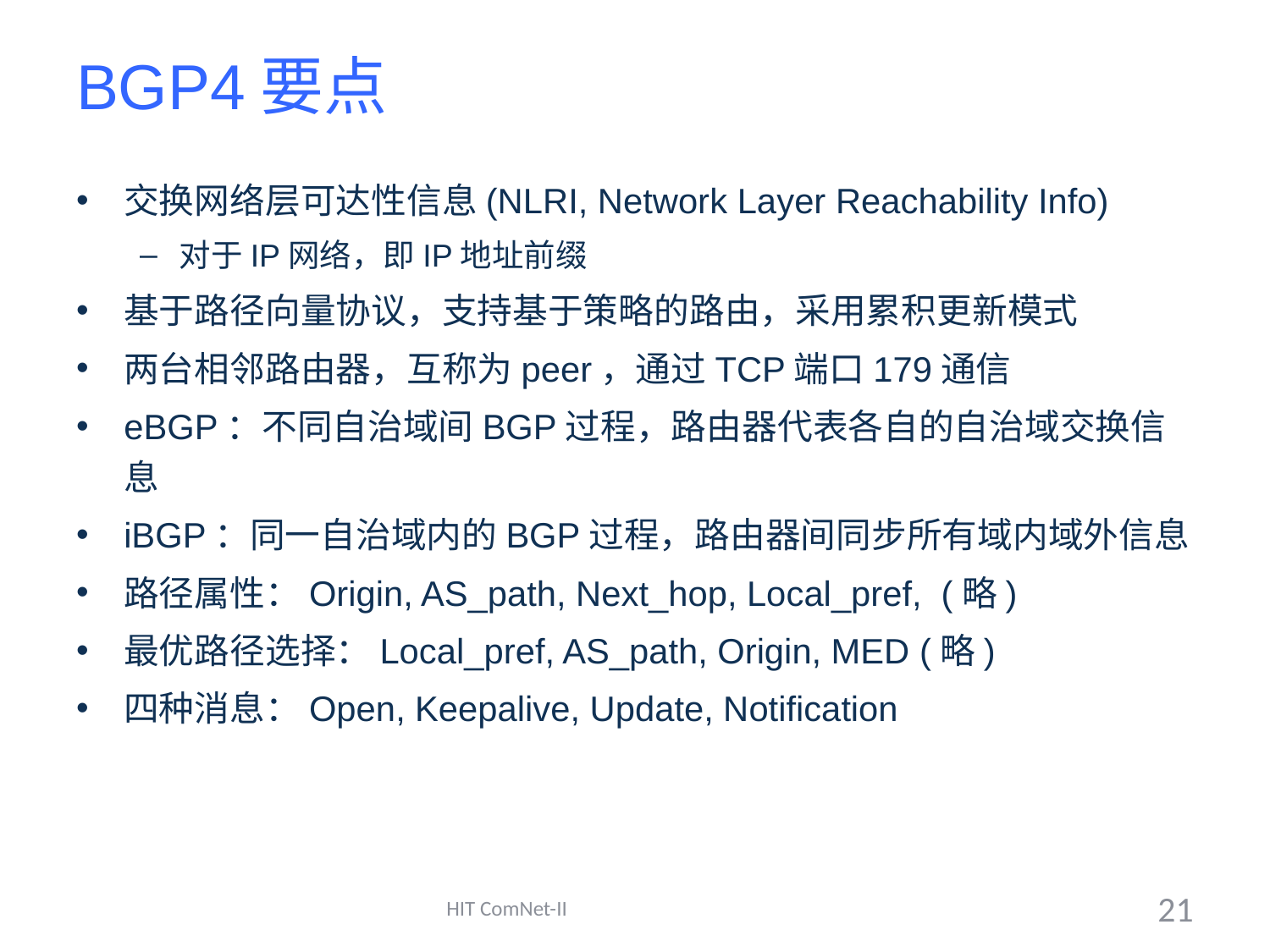

# BGP4要点
交换网络层可达性信息(NLRI, Network Layer Reachability Info)
对于IP网络，即IP地址前缀
基于路径向量协议，支持基于策略的路由，采用累积更新模式
两台相邻路由器，互称为peer，通过TCP端口179通信
eBGP：不同自治域间BGP过程，路由器代表各自的自治域交换信息
iBGP：同一自治域内的BGP过程，路由器间同步所有域内域外信息
路径属性：Origin, AS_path, Next_hop, Local_pref,  (略)
最优路径选择：Local_pref, AS_path, Origin, MED (略)
四种消息：Open, Keepalive, Update, Notification
HIT ComNet-II
21